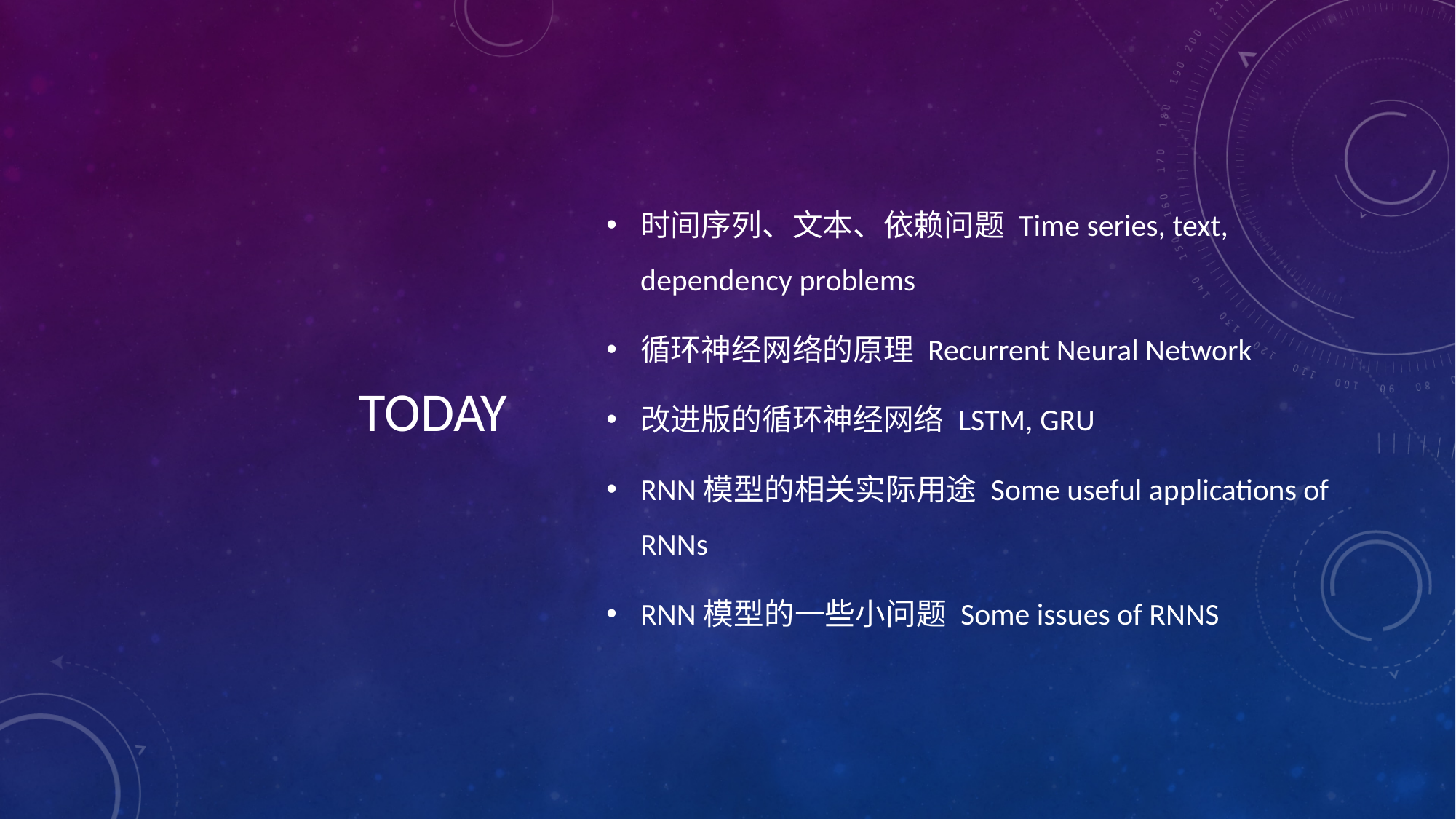

# Today
时间序列、文本、依赖问题 Time series, text, dependency problems
循环神经网络的原理 Recurrent Neural Network
改进版的循环神经网络 LSTM, GRU
RNN模型的相关实际用途 Some useful applications of RNNs
RNN模型的一些小问题 Some issues of RNNS